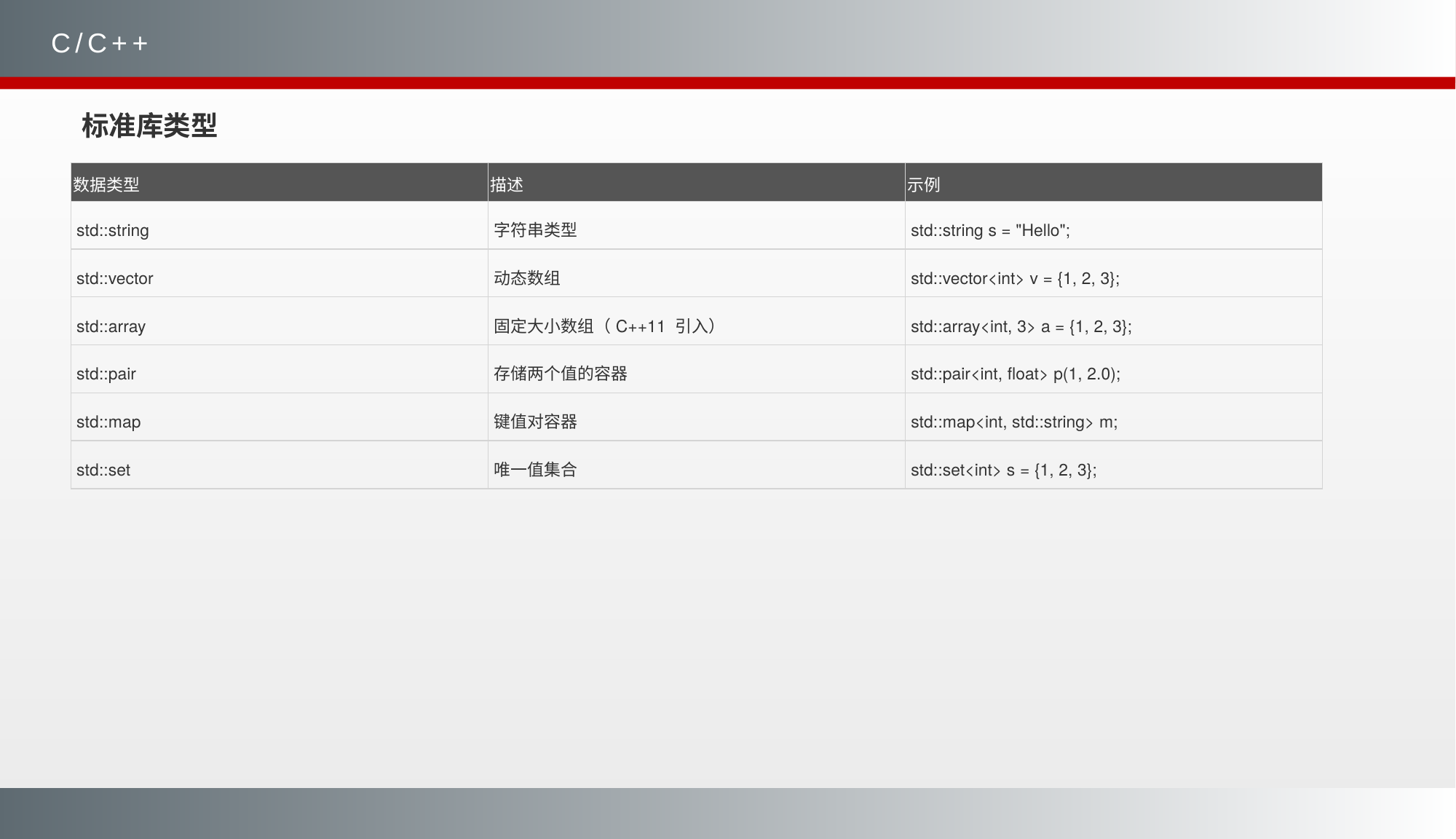

C/C++
标准库类型
| 数据类型 | 描述 | 示例 |
| --- | --- | --- |
| std::string | 字符串类型 | std::string s = "Hello"; |
| std::vector | 动态数组 | std::vector<int> v = {1, 2, 3}; |
| std::array | 固定大小数组（C++11 引入） | std::array<int, 3> a = {1, 2, 3}; |
| std::pair | 存储两个值的容器 | std::pair<int, float> p(1, 2.0); |
| std::map | 键值对容器 | std::map<int, std::string> m; |
| std::set | 唯一值集合 | std::set<int> s = {1, 2, 3}; |